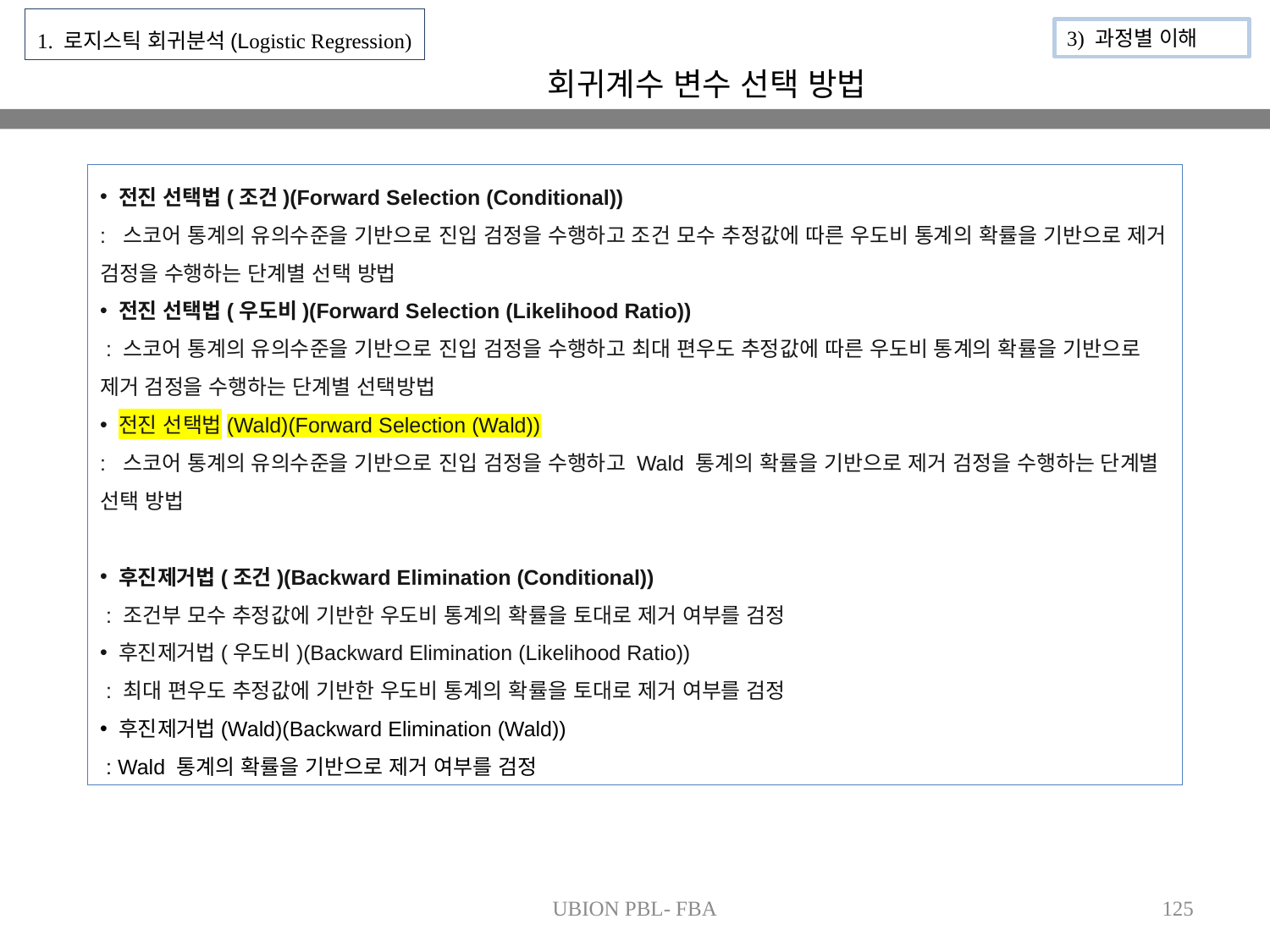

1. 로지스틱 회귀분석(Logistic Regression)
3) 과정별 이해
회귀계수 변수 선택 방법

 전진 선택법(조건)(Forward Selection (Conditional))
:  스코어 통계의 유의수준을 기반으로 진입 검정을 수행하고 조건 모수 추정값에 따른 우도비 통계의 확률을 기반으로 제거 검정을 수행하는 단계별 선택 방법
 전진 선택법(우도비)(Forward Selection (Likelihood Ratio))
 : 스코어 통계의 유의수준을 기반으로 진입 검정을 수행하고 최대 편우도 추정값에 따른 우도비 통계의 확률을 기반으로 제거 검정을 수행하는 단계별 선택방법
 전진 선택법(Wald)(Forward Selection (Wald))
:  스코어 통계의 유의수준을 기반으로 진입 검정을 수행하고 Wald 통계의 확률을 기반으로 제거 검정을 수행하는 단계별 선택 방법

 후진제거법(조건)(Backward Elimination (Conditional))
 : 조건부 모수 추정값에 기반한 우도비 통계의 확률을 토대로 제거 여부를 검정
 후진제거법(우도비)(Backward Elimination (Likelihood Ratio))
 : 최대 편우도 추정값에 기반한 우도비 통계의 확률을 토대로 제거 여부를 검정
 후진제거법(Wald)(Backward Elimination (Wald))
 : Wald 통계의 확률을 기반으로 제거 여부를 검정
UBION PBL- FBA
125